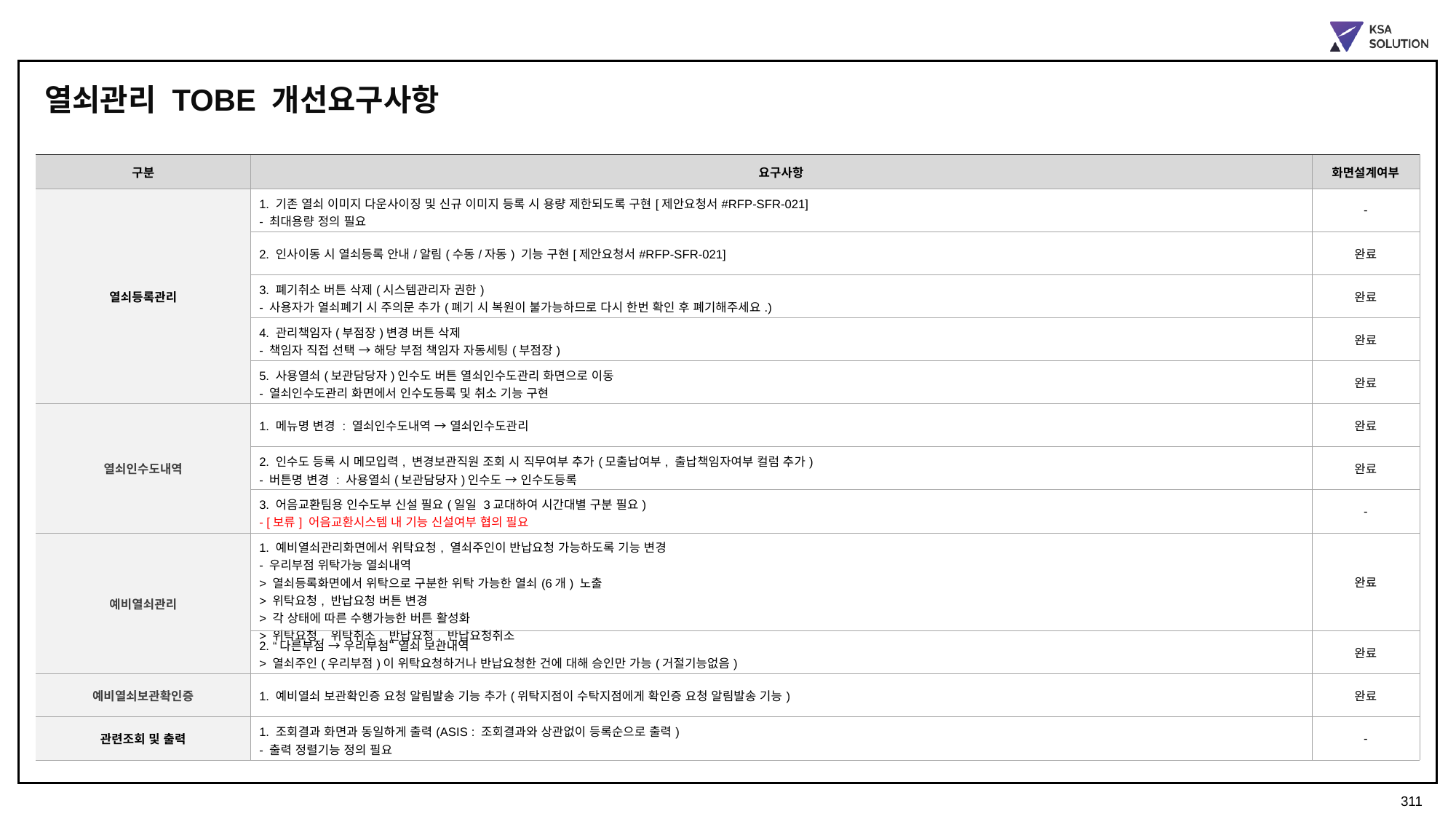

열쇠관리 TOBE 개선요구사항
| 구분 | 요구사항 | 화면설계여부 |
| --- | --- | --- |
| 열쇠등록관리 | 1. 기존 열쇠 이미지 다운사이징 및 신규 이미지 등록 시 용량 제한되도록 구현[제안요청서#RFP-SFR-021] - 최대용량 정의 필요 | - |
|  | 2. 인사이동 시 열쇠등록 안내/알림(수동/자동) 기능 구현[제안요청서#RFP-SFR-021] | 완료 |
|  | 3. 폐기취소 버튼 삭제(시스템관리자 권한) - 사용자가 열쇠폐기 시 주의문 추가(폐기 시 복원이 불가능하므로 다시 한번 확인 후 폐기해주세요.) | 완료 |
|  | 4. 관리책임자(부점장)변경 버튼 삭제 - 책임자 직접 선택 → 해당 부점 책임자 자동세팅(부점장) | 완료 |
|  | 5. 사용열쇠(보관담당자)인수도 버튼 열쇠인수도관리 화면으로 이동 - 열쇠인수도관리 화면에서 인수도등록 및 취소 기능 구현 | 완료 |
| 열쇠인수도내역 | 1. 메뉴명 변경 : 열쇠인수도내역 → 열쇠인수도관리 | 완료 |
|  | 2. 인수도 등록 시 메모입력, 변경보관직원 조회 시 직무여부 추가(모출납여부, 출납책임자여부 컬럼 추가) - 버튼명 변경 : 사용열쇠(보관담당자)인수도 → 인수도등록 | 완료 |
|  | 3. 어음교환팀용 인수도부 신설 필요(일일 3교대하여 시간대별 구분 필요) - [보류] 어음교환시스템 내 기능 신설여부 협의 필요 | - |
| 예비열쇠관리 | 1. 예비열쇠관리화면에서 위탁요청, 열쇠주인이 반납요청 가능하도록 기능 변경 - 우리부점 위탁가능 열쇠내역 > 열쇠등록화면에서 위탁으로 구분한 위탁 가능한 열쇠(6개) 노출 > 위탁요청, 반납요청 버튼 변경 > 각 상태에 따른 수행가능한 버튼 활성화 > 위탁요청, 위탁취소, 반납요청, 반납요청취소 | 완료 |
|  | 2. “다른부점 → 우리부점“ 열쇠 보관내역 > 열쇠주인(우리부점)이 위탁요청하거나 반납요청한 건에 대해 승인만 가능(거절기능없음) | 완료 |
| 예비열쇠보관확인증 | 1. 예비열쇠 보관확인증 요청 알림발송 기능 추가(위탁지점이 수탁지점에게 확인증 요청 알림발송 기능) | 완료 |
| 관련조회 및 출력 | 1. 조회결과 화면과 동일하게 출력(ASIS : 조회결과와 상관없이 등록순으로 출력) - 출력 정렬기능 정의 필요 | - |